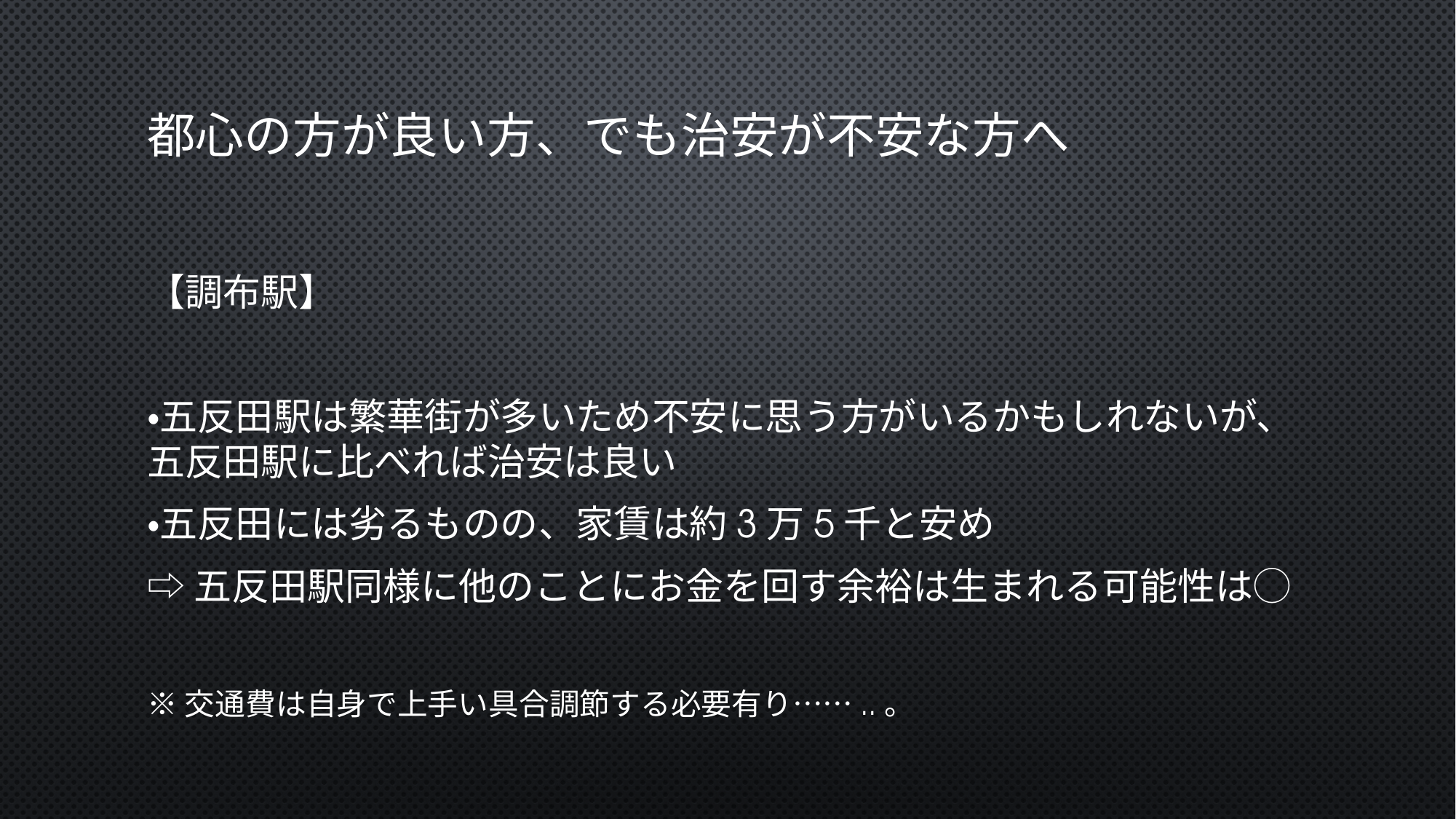

# 都心の方が良い方、でも治安が不安な方へ
【調布駅】

・五反田駅は繁華街が多いため不安に思う方がいるかもしれないが、五反田駅に比べれば治安は良い
・五反田には劣るものの、家賃は約3万5千と安め
⇨五反田駅同様に他のことにお金を回す余裕は生まれる可能性は◯

※交通費は自身で上手い具合調節する必要有り……..。